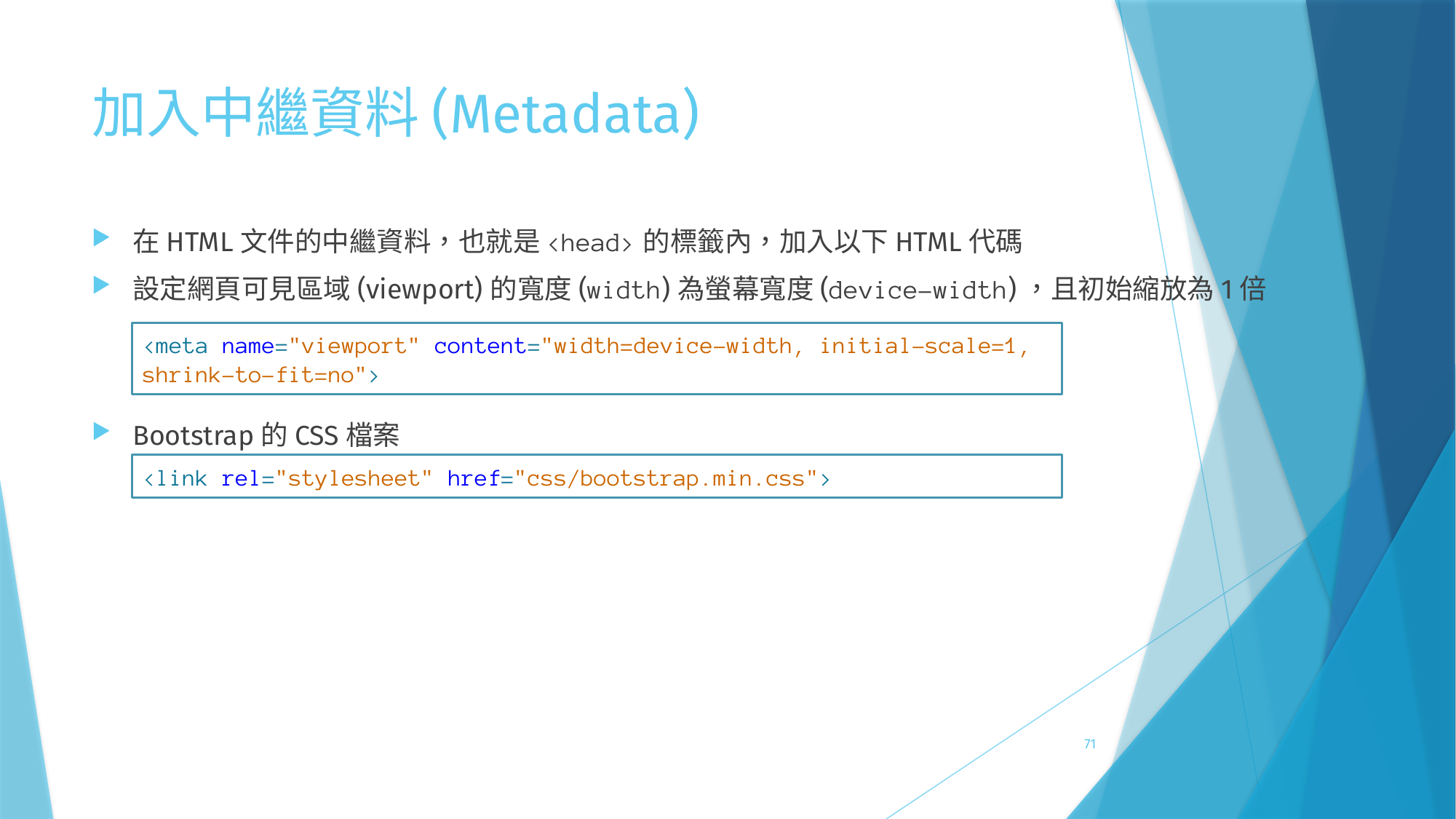

# 加入中繼資料(Metadata)
在HTML文件的中繼資料，也就是<head>的標籤內，加入以下HTML代碼
設定網頁可見區域(viewport)的寬度(width)為螢幕寬度(device-width)，且初始縮放為1倍

Bootstrap的CSS檔案

<meta name="viewport" content="width=device-width, initial-scale=1, shrink-to-fit=no">
<link rel="stylesheet" href="css/bootstrap.min.css">
71